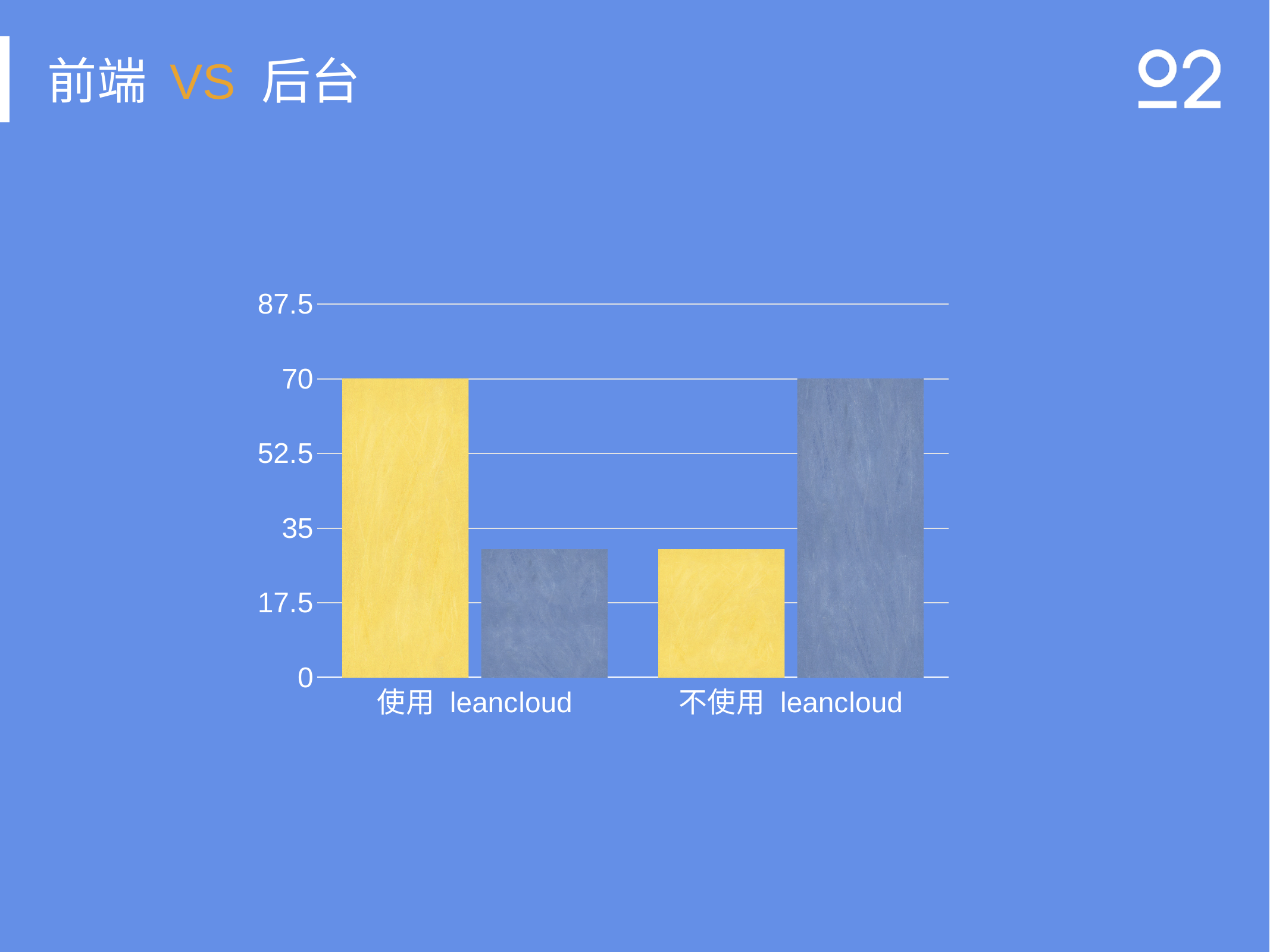

# 前端 VS 后台

### Chart

| Category | 前端开发 | 后台开发 |
|---|---|---|
| 使用 leancloud | 70.0 | 30.0 |
| 不使用 leancloud | 30.0 | 70.0 |